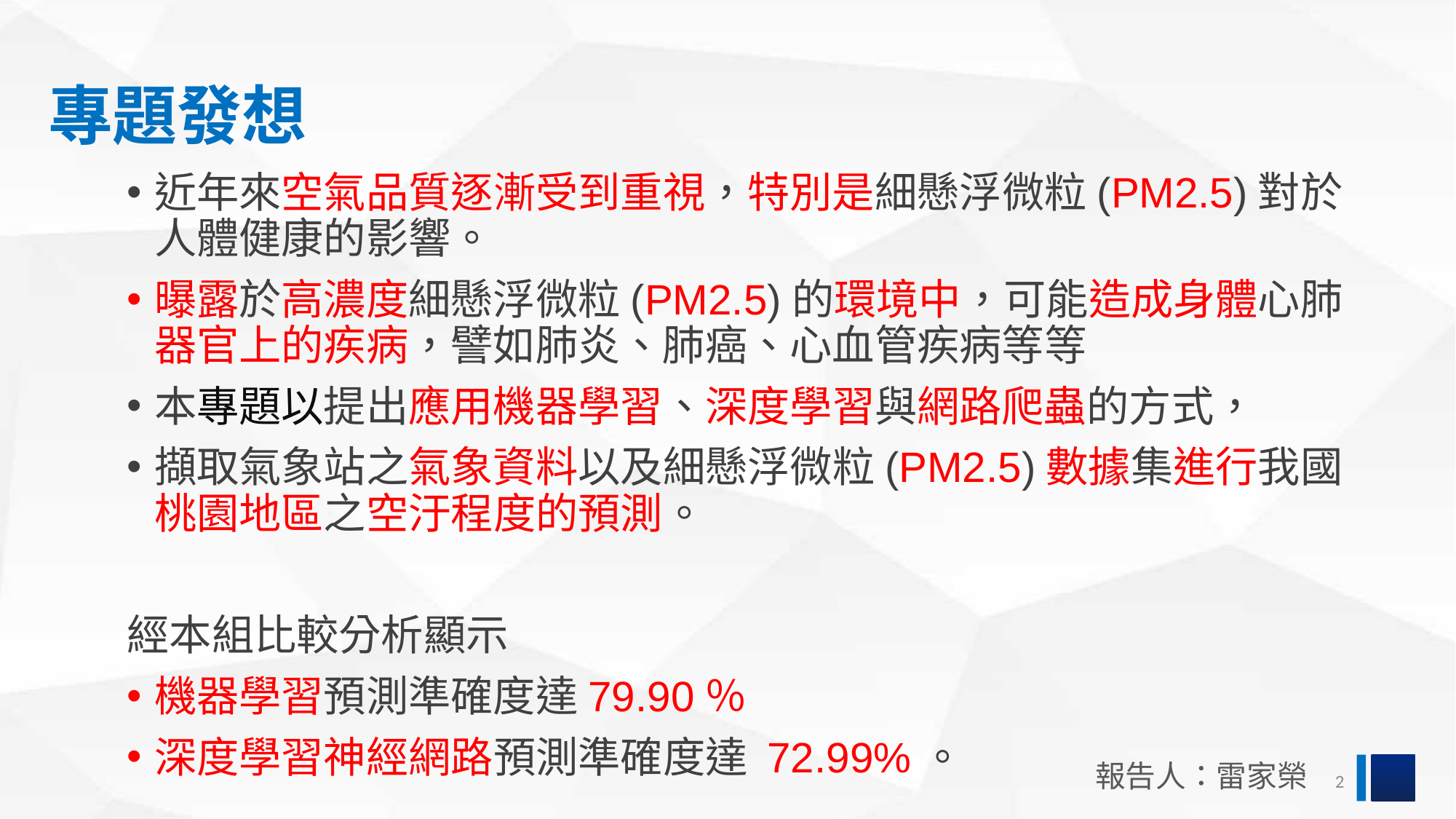

專題發想
近年來空氣品質逐漸受到重視，特別是細懸浮微粒(PM2.5)對於人體健康的影響。
曝露於高濃度細懸浮微粒(PM2.5)的環境中，可能造成身體心肺器官上的疾病，譬如肺炎、肺癌、心血管疾病等等
本專題以提出應用機器學習、深度學習與網路爬蟲的方式，
擷取氣象站之氣象資料以及細懸浮微粒(PM2.5)數據集進行我國桃園地區之空汙程度的預測。

經本組比較分析顯示
機器學習預測準確度達79.90％
深度學習神經網路預測準確度達 72.99%。

報告人：雷家榮

2